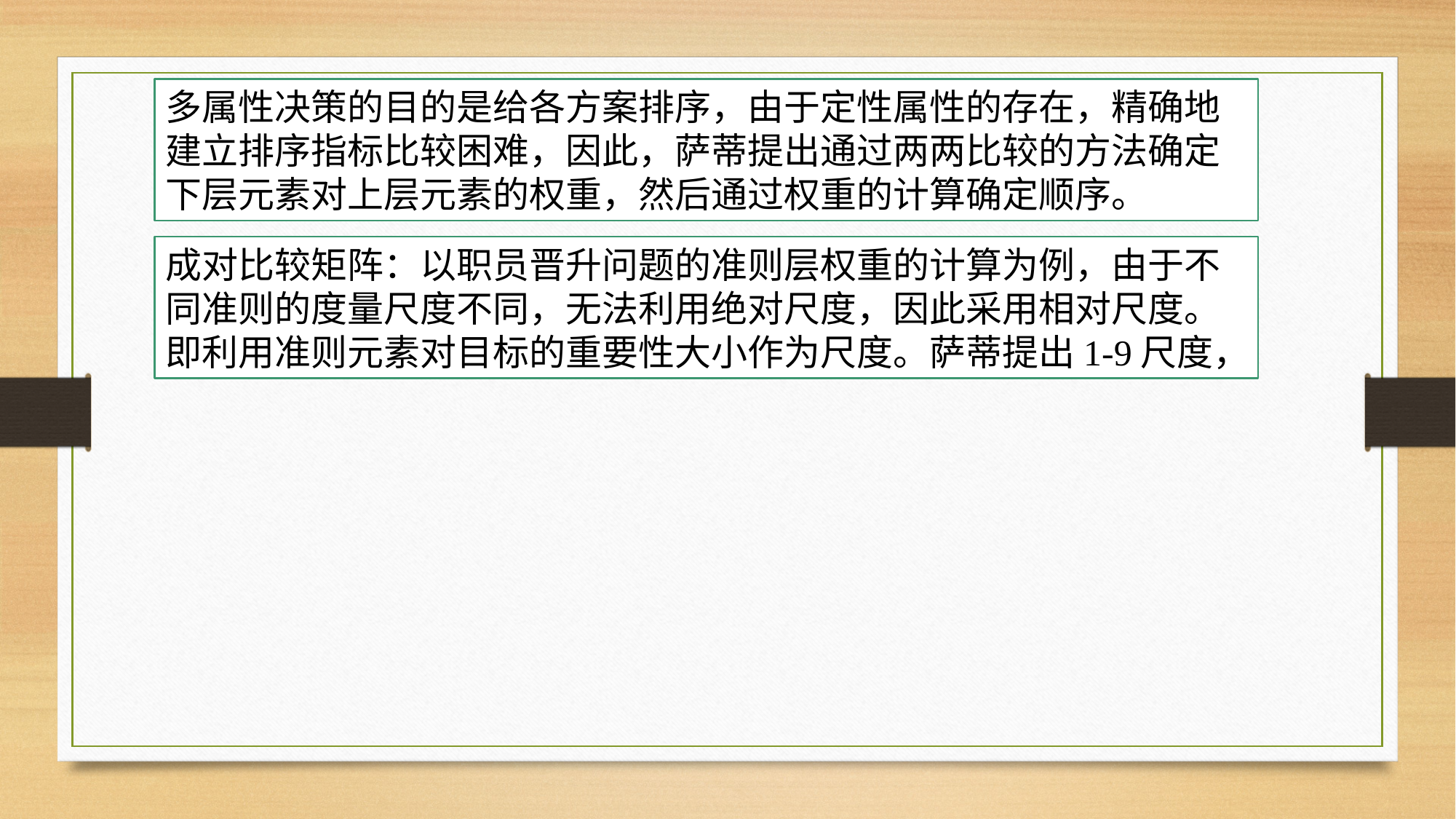

多属性决策的目的是给各方案排序，由于定性属性的存在，精确地建立排序指标比较困难，因此，萨蒂提出通过两两比较的方法确定下层元素对上层元素的权重，然后通过权重的计算确定顺序。
成对比较矩阵：以职员晋升问题的准则层权重的计算为例，由于不同准则的度量尺度不同，无法利用绝对尺度，因此采用相对尺度。即利用准则元素对目标的重要性大小作为尺度。萨蒂提出1-9尺度，